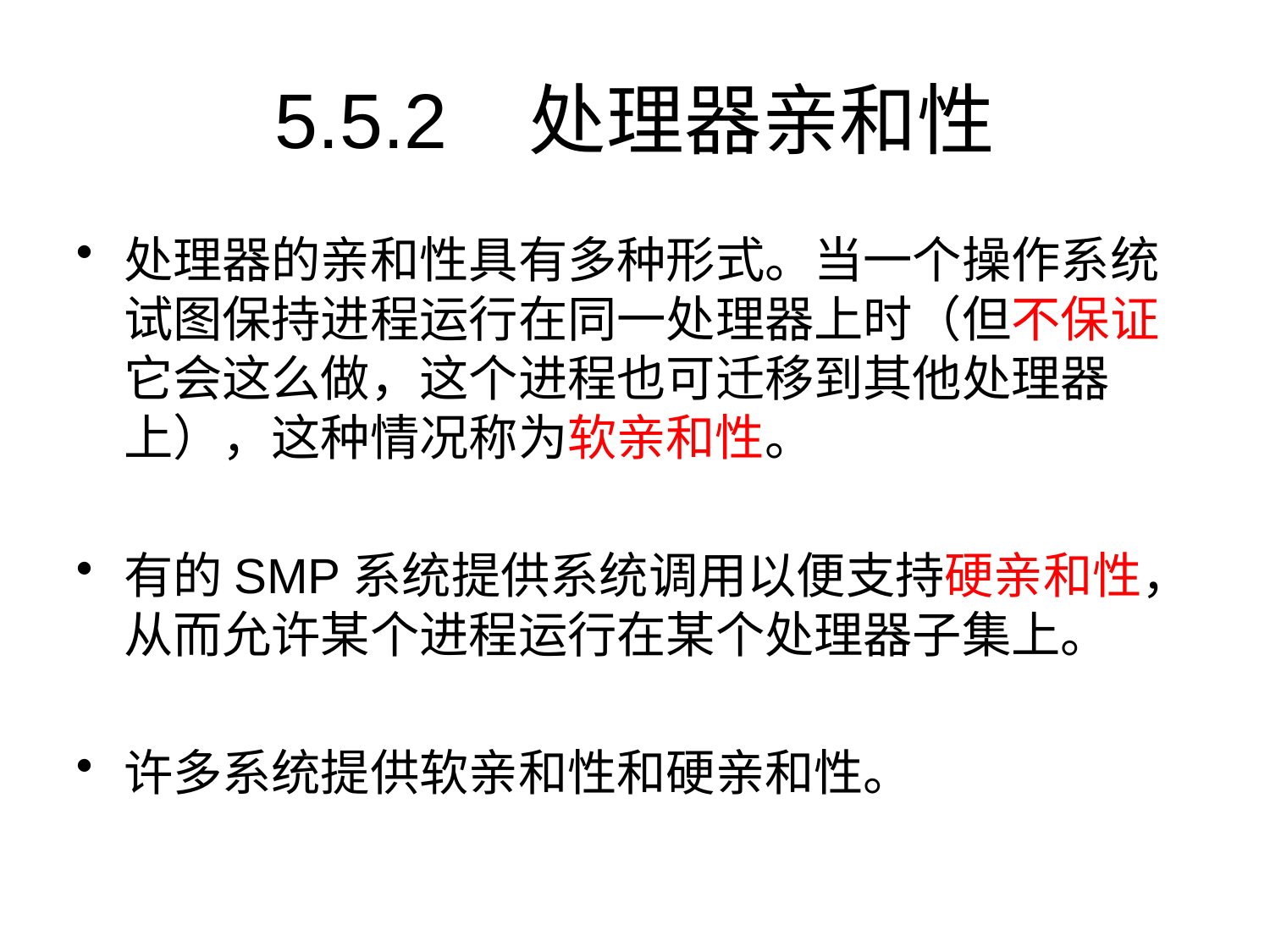

# 5.5.2	处理器亲和性
处理器的亲和性具有多种形式。当一个操作系统试图保持进程运行在同一处理器上时（但不保证它会这么做，这个进程也可迁移到其他处理器上），这种情况称为软亲和性。

有的SMP系统提供系统调用以便支持硬亲和性，从而允许某个进程运行在某个处理器子集上。

许多系统提供软亲和性和硬亲和性。